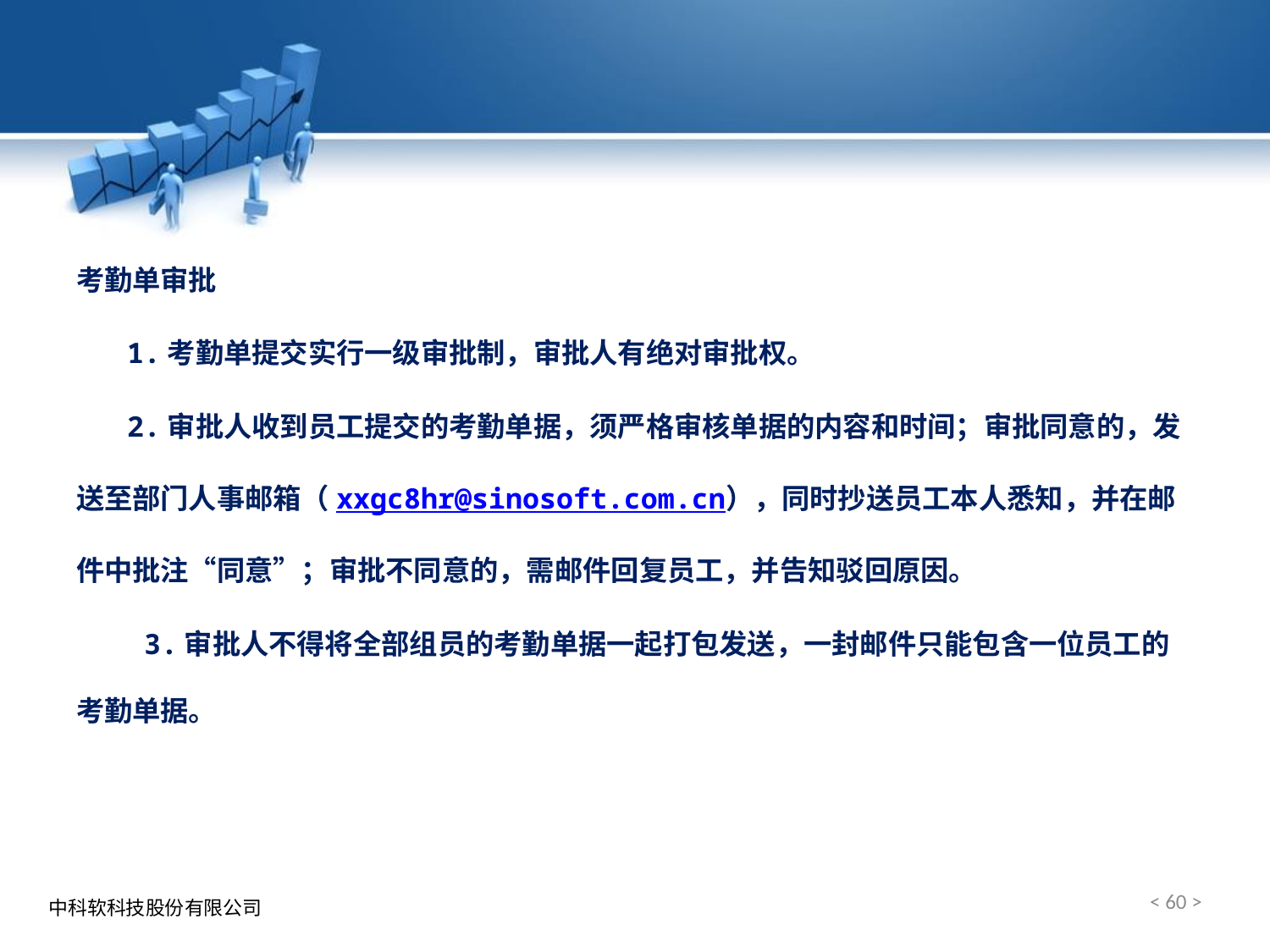

考勤单审批
   1.考勤单提交实行一级审批制，审批人有绝对审批权。
   2.审批人收到员工提交的考勤单据，须严格审核单据的内容和时间；审批同意的，发送至部门人事邮箱（xxgc8hr@sinosoft.com.cn），同时抄送员工本人悉知，并在邮件中批注“同意”；审批不同意的，需邮件回复员工，并告知驳回原因。
    3.审批人不得将全部组员的考勤单据一起打包发送，一封邮件只能包含一位员工的考勤单据。